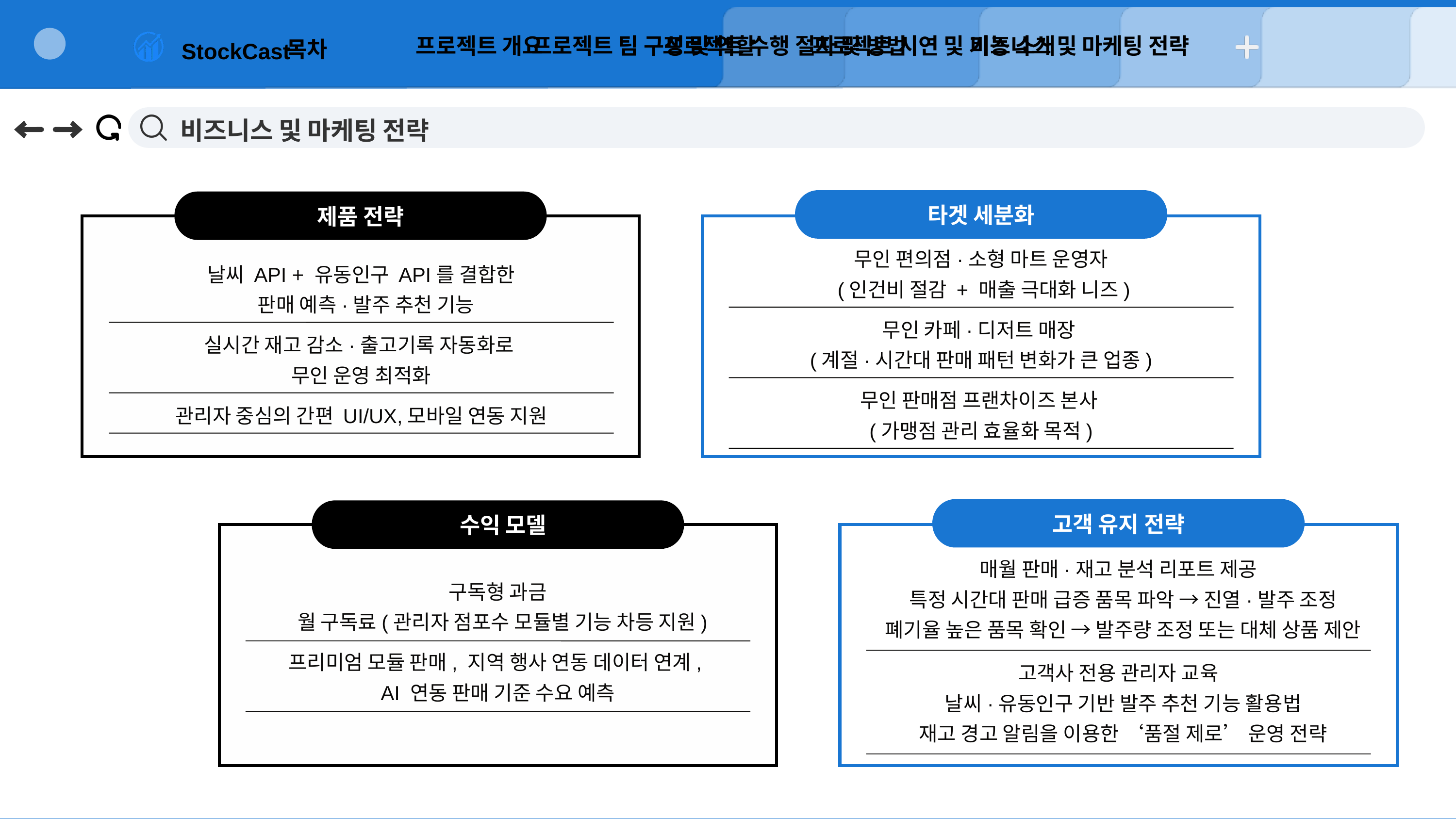

프로젝트 개요
프로젝트 팀 구성 및 역할
프로젝트 수행 절차 및 방법
프로젝트 시연 및 기능 소개
비즈니스 및 마케팅 전략

목차
StockCast

비즈니스 및 마케팅 전략

타겟 세분화

제품 전략

무인 편의점·소형 마트 운영자
 (인건비 절감 + 매출 극대화 니즈)

무인 카페·디저트 매장
(계절·시간대 판매 패턴 변화가 큰 업종)

무인 판매점 프랜차이즈 본사
(가맹점 관리 효율화 목적)

날씨 API + 유동인구 API를 결합한
 판매 예측·발주 추천 기능

실시간 재고 감소·출고기록 자동화로
무인 운영 최적화

관리자 중심의 간편 UI/UX,모바일 연동 지원

Drew Feig

고객 유지 전략

 수익 모델

매월 판매·재고 분석 리포트 제공
 특정 시간대 판매 급증 품목 파악 → 진열·발주 조정
 폐기율 높은 품목 확인 → 발주량 조정 또는 대체 상품 제안
구독형 과금
 월 구독료(관리자 점포수 모듈별 기능 차등 지원)

프리미엄 모듈 판매, 지역 행사 연동 데이터 연계,
AI 연동 판매 기준 수요 예측

고객사 전용 관리자 교육
 날씨·유동인구 기반 발주 추천 기능 활용법
 재고 경고 알림을 이용한 ‘품절 제로’ 운영 전략
Drew Feig